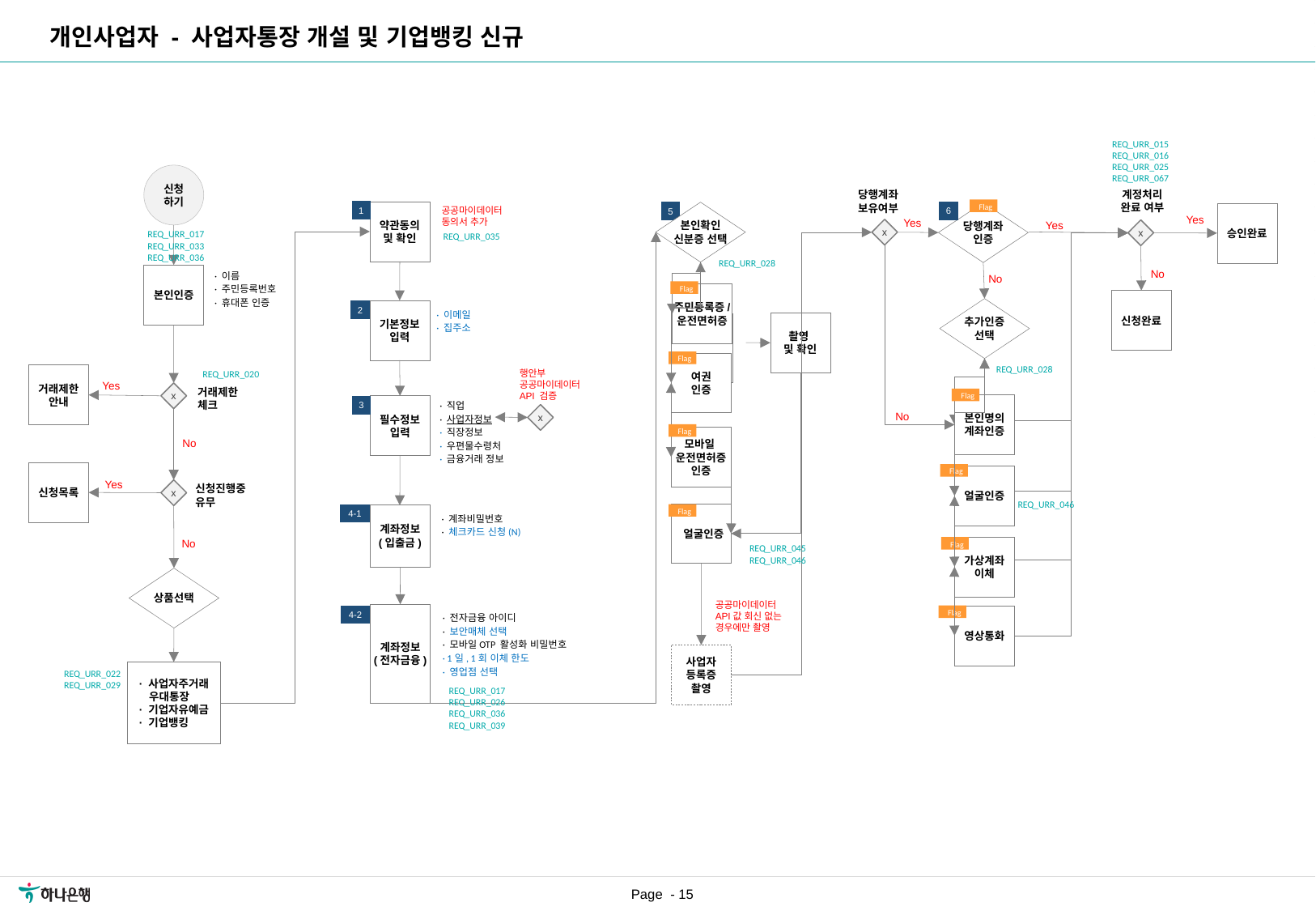

| 요구사항ID |
| --- |
| REQ\_URR\_015 |
| REQ\_URR\_016 |
| REQ\_URR\_017 |
| REQ\_URR\_020 |
| REQ\_URR\_022 |
| REQ\_URR\_025 |
| REQ\_URR\_026 |
| REQ\_URR\_028 |
| REQ\_URR\_029 |
| REQ\_URR\_033 |
| REQ\_URR\_035 |
| REQ\_URR\_036 |
| REQ\_URR\_037 |
| REQ\_URR\_038 |
| REQ\_URR\_039 |
| REQ\_URR\_045 |
| REQ\_URR\_046 |
| REQ\_URR\_067 |
개인사업자 - 사업자통장 개설 및 기업뱅킹 신규
REQ_URR_015
REQ_URR_016
REQ_URR_025
REQ_URR_067
신청
하기
계정처리
완료 여부
당행계좌
보유여부
Flag

공공마이데이터 동의서 추가
1
약관동의
및 확인
6
5
본인확인
신분증 선택
당행계좌
인증
승인완료
Yes
Yes
Yes
x
x
REQ_URR_017
REQ_URR_033
REQ_URR_036
REQ_URR_035
REQ_URR_028
No
· 이름
· 주민등록번호
· 휴대폰 인증
본인인증
No
Flag

주민등록증/
운전면허증
신청완료
추가인증
선택
2
기본정보
입력
· 이메일
· 집주소
촬영
및 확인
Flag

여권
인증
REQ_URR_028
행안부
공공마이데이터
API 검증
REQ_URR_020
거래제한
안내
Yes
거래제한
체크
x
Flag

· 직업
· 사업자정보
· 직장정보
· 우편물수령처
· 금융거래 정보
본인명의
계좌인증
3
필수정보
입력
x
No
Flag

모바일
운전면허증
인증
No
Flag

신청목록
얼굴인증
Yes
신청진행중
유무
x
REQ_URR_046
Flag

 얼굴인증
4-1
계좌정보
(입출금)
· 계좌비밀번호
· 체크카드 신청(N)
No
Flag

REQ_URR_045
REQ_URR_046
가상계좌
이체
상품선택
공공마이데이터 API값 회신 없는 경우에만 촬영
Flag

계좌정보
(전자금융)
· 전자금융 아이디
· 보안매체 선택
· 모바일OTP 활성화 비밀번호
· 1일, 1회 이체 한도
· 영업점 선택
4-2
영상통화
사업자
등록증
촬영
REQ_URR_022
REQ_URR_029
· 사업자주거래
우대통장
· 기업자유예금
· 기업뱅킹
REQ_URR_017
REQ_URR_026
REQ_URR_036
REQ_URR_039